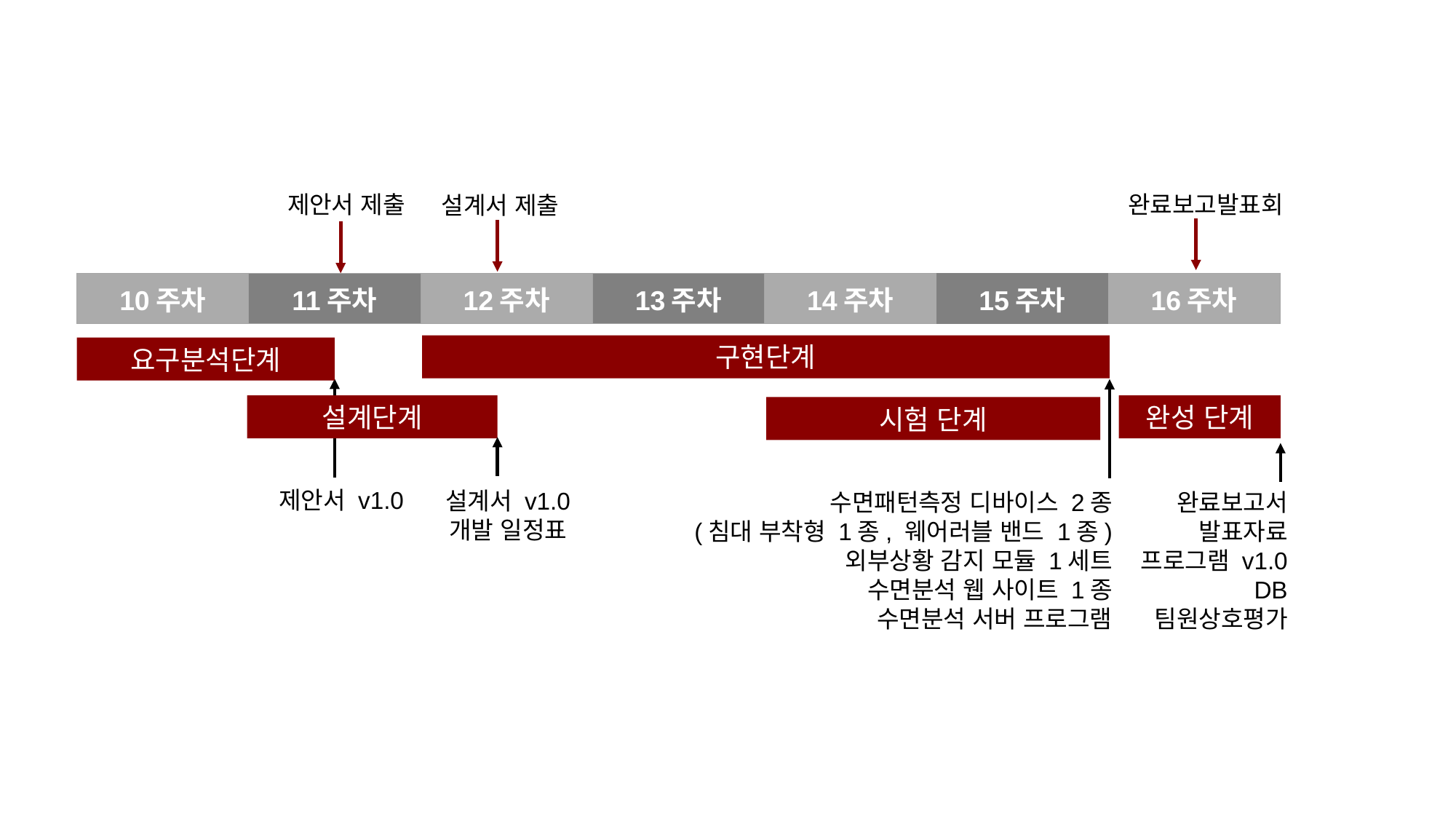

제안서 제출
완료보고발표회
설계서 제출
| 10주차 | 11주차 | 12주차 | 13주차 | 14주차 | 15주차 | 16주차 |
| --- | --- | --- | --- | --- | --- | --- |
구현단계
수면패턴측정 디바이스 2종
(침대 부착형 1종, 웨어러블 밴드 1종)
외부상황 감지 모듈 1세트
수면분석 웹 사이트 1종
수면분석 서버 프로그램
요구분석단계
제안서 v1.0
설계단계
설계서 v1.0
개발 일정표
완성 단계
시험 단계
완료보고서
발표자료
프로그램 v1.0
DB
팀원상호평가